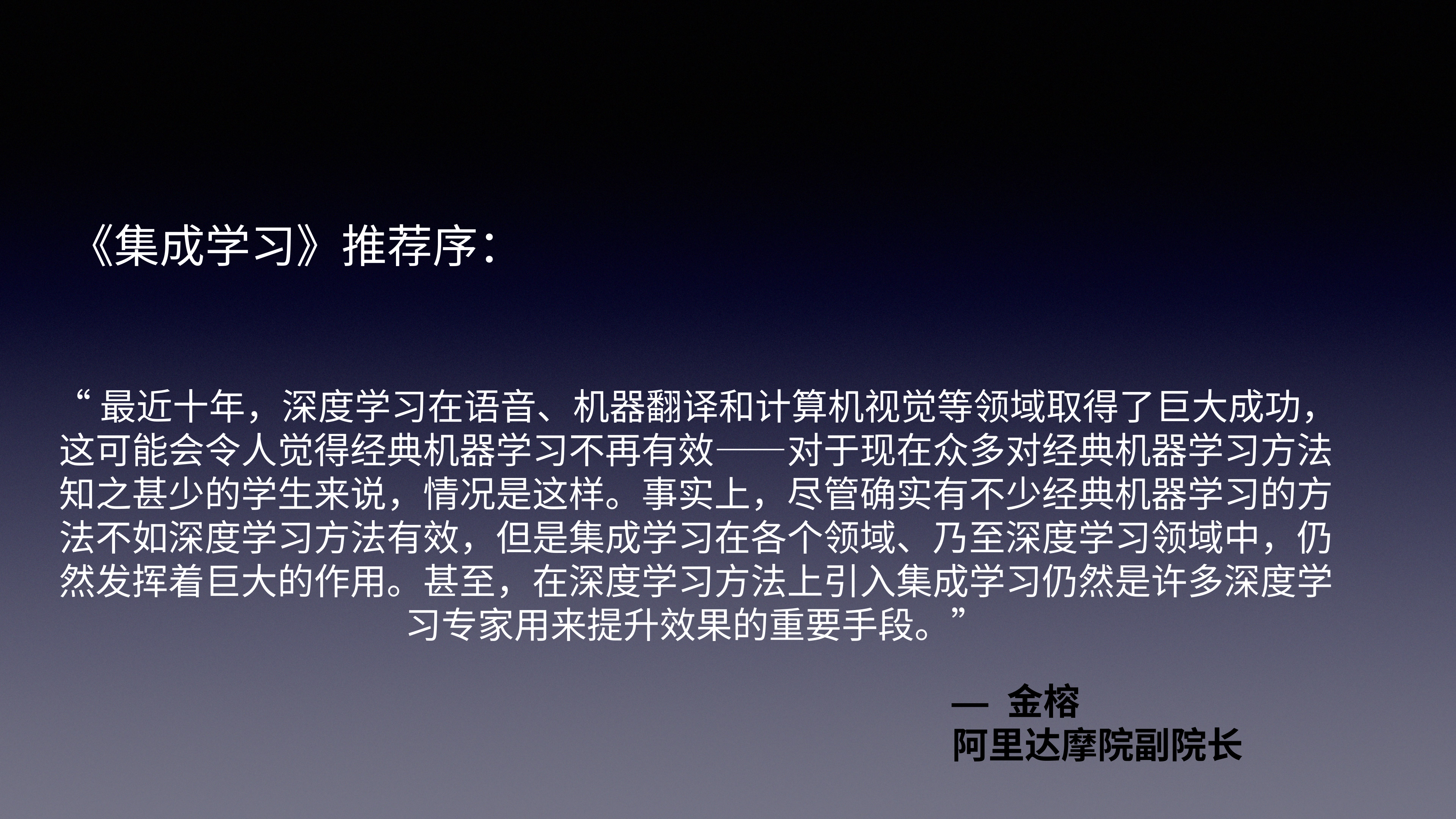

《集成学习》推荐序：
“最近十年，深度学习在语音、机器翻译和计算机视觉等领域取得了巨大成功，这可能会令人觉得经典机器学习不再有效——对于现在众多对经典机器学习方法知之甚少的学生来说，情况是这样。事实上，尽管确实有不少经典机器学习的方法不如深度学习方法有效，但是集成学习在各个领域、乃至深度学习领域中，仍然发挥着巨大的作用。甚至，在深度学习方法上引入集成学习仍然是许多深度学习专家用来提升效果的重要手段。”
— 金榕
阿里达摩院副院长